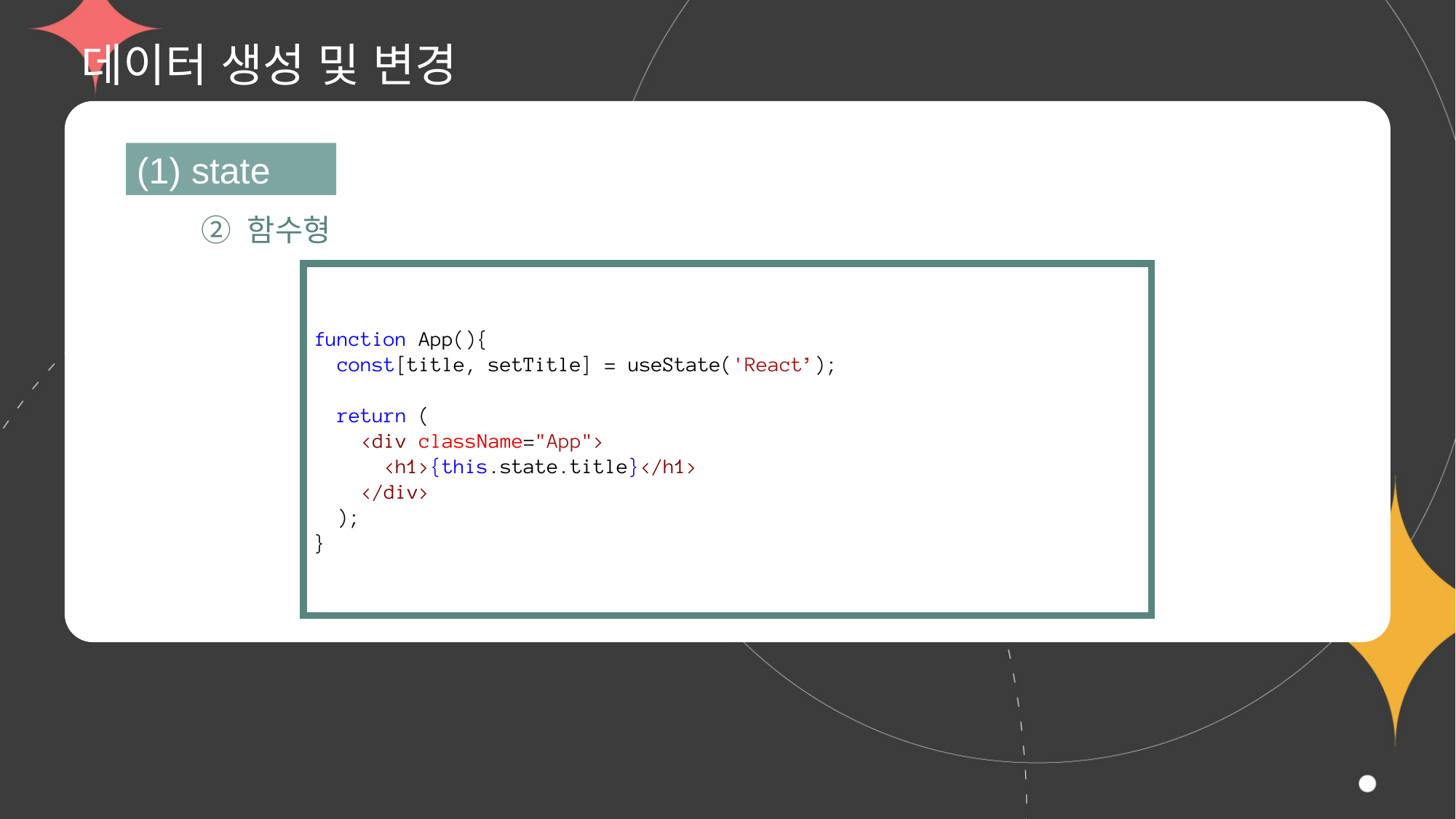

# 데이터 생성 및 변경
(1) state
② 함수형
function App(){
  const[title, setTitle] = useState('React’);

  return (
    <div className="App">
      <h1>{this.state.title}</h1>
    </div>
  );
}